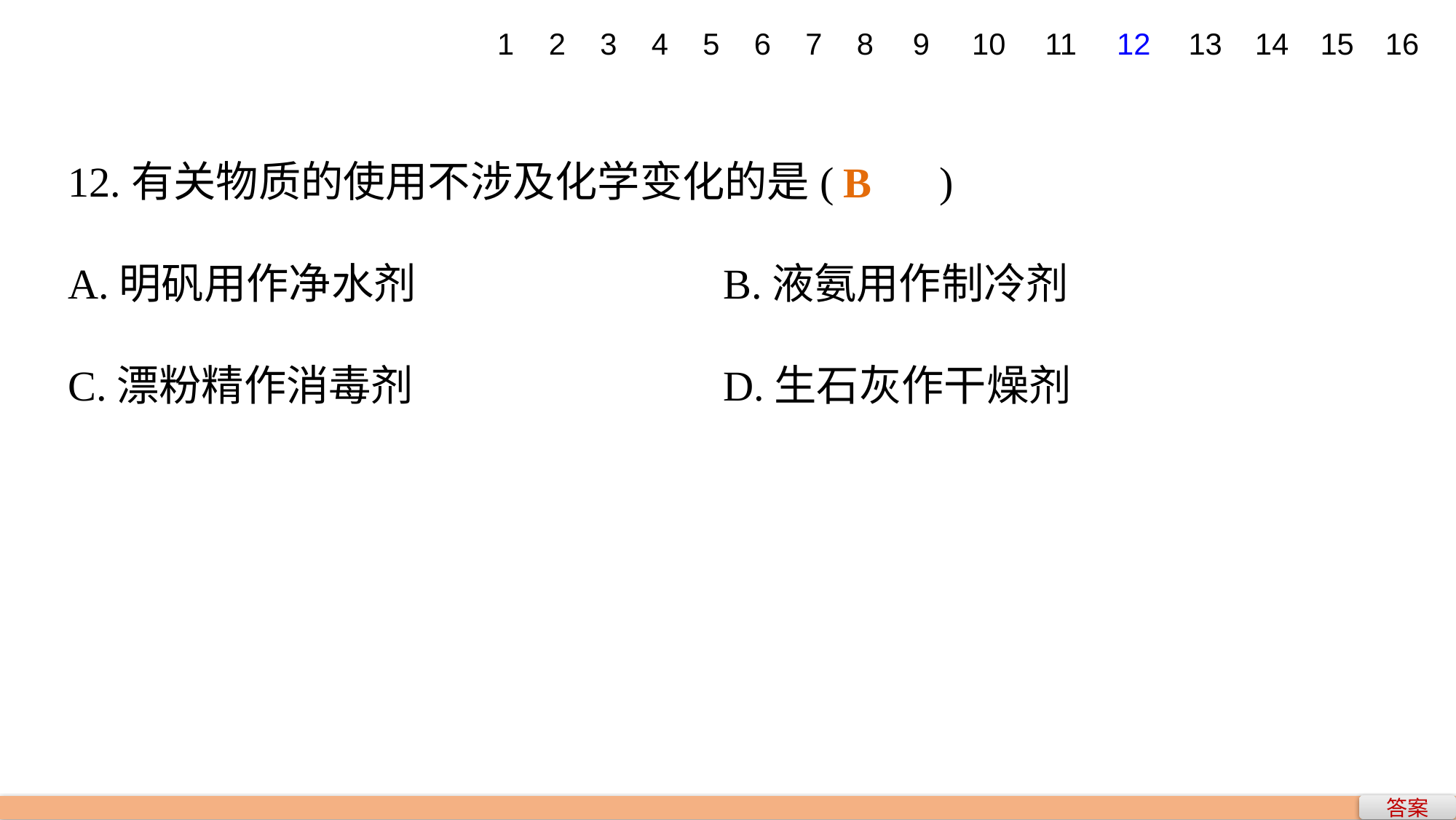

1
2
3
4
5
6
7
8
9
10
11
12
13
14
15
16
12.有关物质的使用不涉及化学变化的是(　　)
A.明矾用作净水剂  			B.液氨用作制冷剂
C.漂粉精作消毒剂  			D.生石灰作干燥剂
B
答案